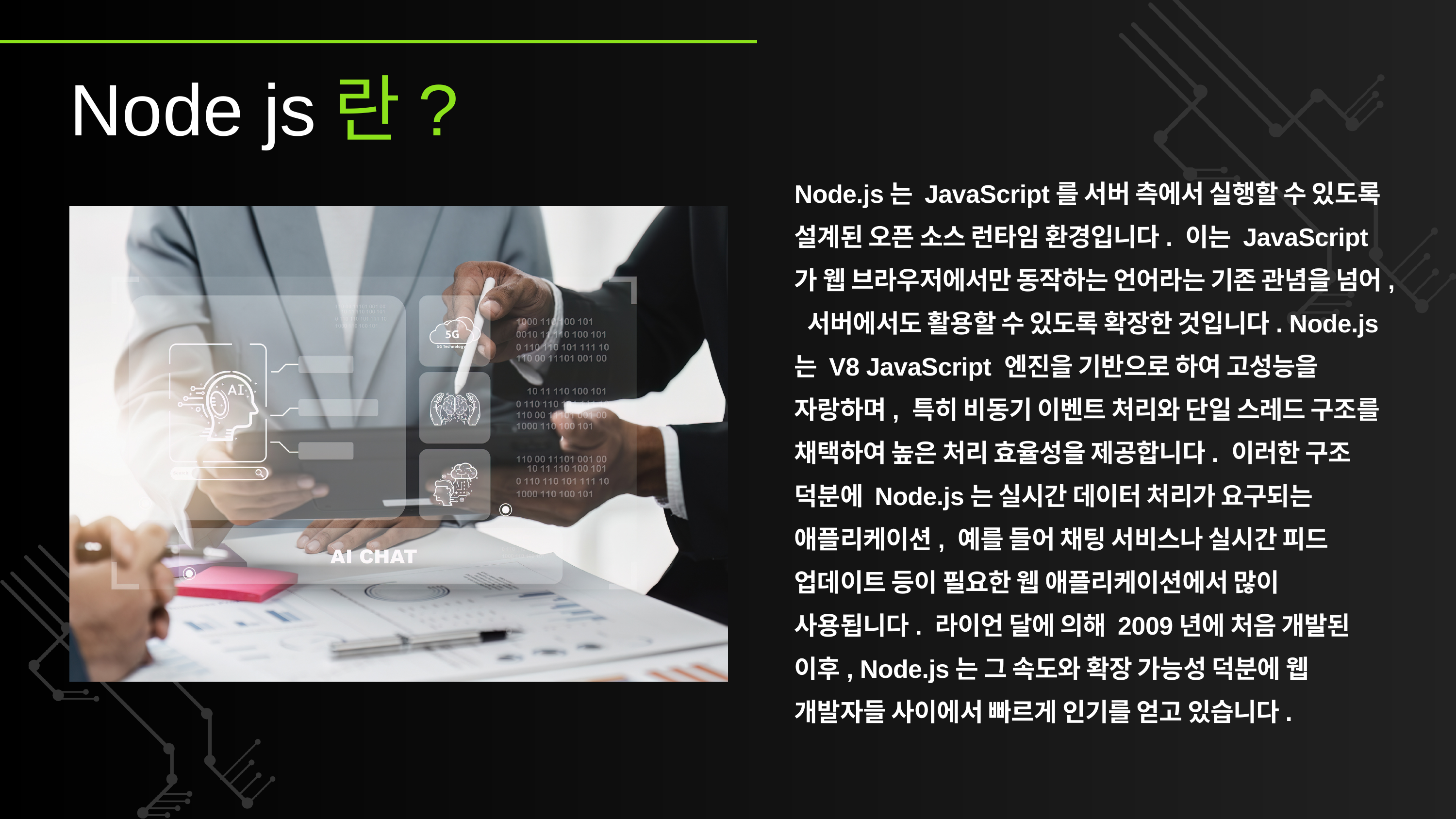

Node js란?
Node.js는 JavaScript를 서버 측에서 실행할 수 있도록 설계된 오픈 소스 런타임 환경입니다. 이는 JavaScript가 웹 브라우저에서만 동작하는 언어라는 기존 관념을 넘어, 서버에서도 활용할 수 있도록 확장한 것입니다. Node.js는 V8 JavaScript 엔진을 기반으로 하여 고성능을 자랑하며, 특히 비동기 이벤트 처리와 단일 스레드 구조를 채택하여 높은 처리 효율성을 제공합니다. 이러한 구조 덕분에 Node.js는 실시간 데이터 처리가 요구되는 애플리케이션, 예를 들어 채팅 서비스나 실시간 피드 업데이트 등이 필요한 웹 애플리케이션에서 많이 사용됩니다. 라이언 달에 의해 2009년에 처음 개발된 이후, Node.js는 그 속도와 확장 가능성 덕분에 웹 개발자들 사이에서 빠르게 인기를 얻고 있습니다.